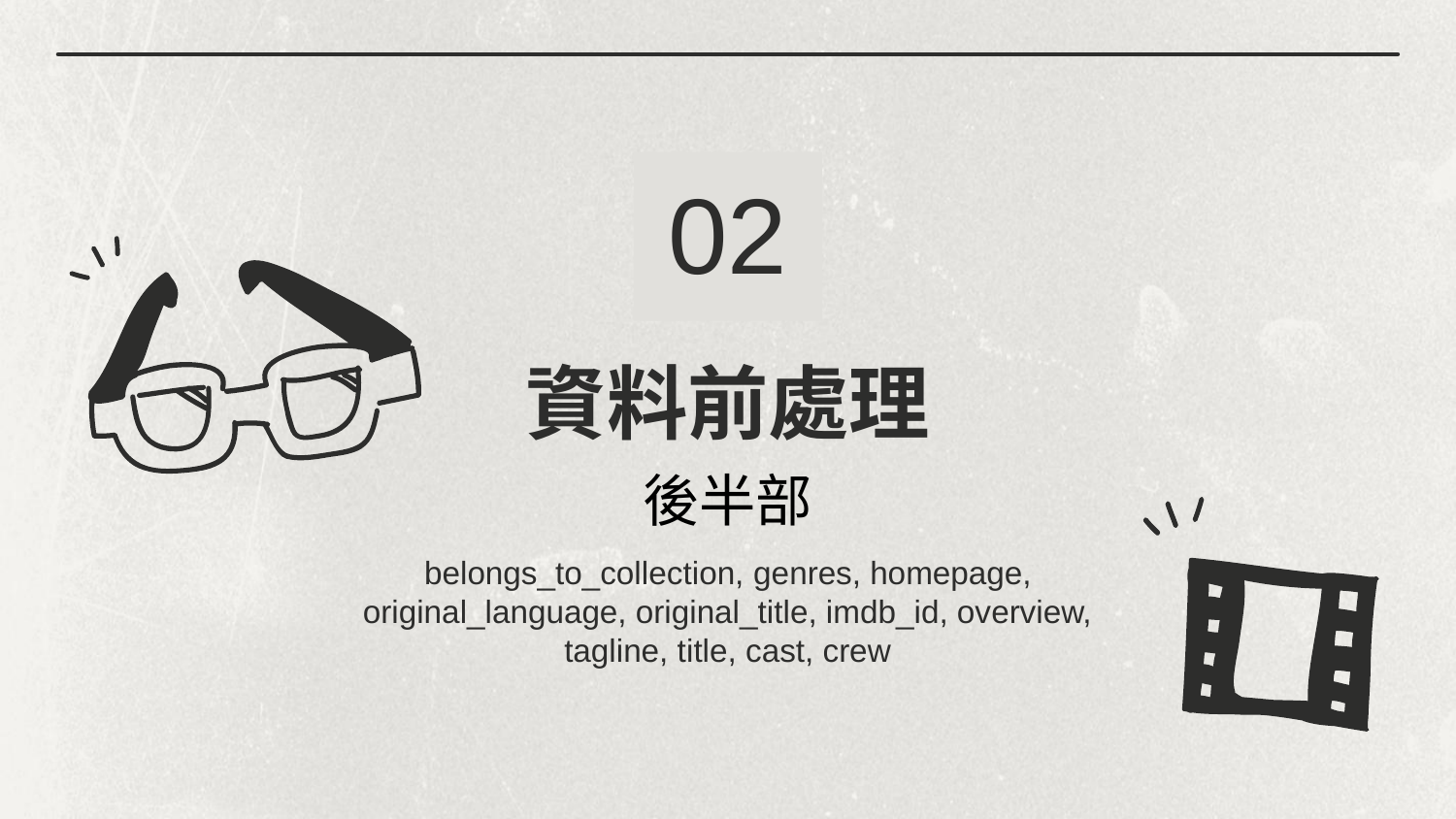

02

# 資料前處理
後半部

belongs_to_collection, genres, homepage, original_language, original_title, imdb_id, overview, tagline, title, cast, crew